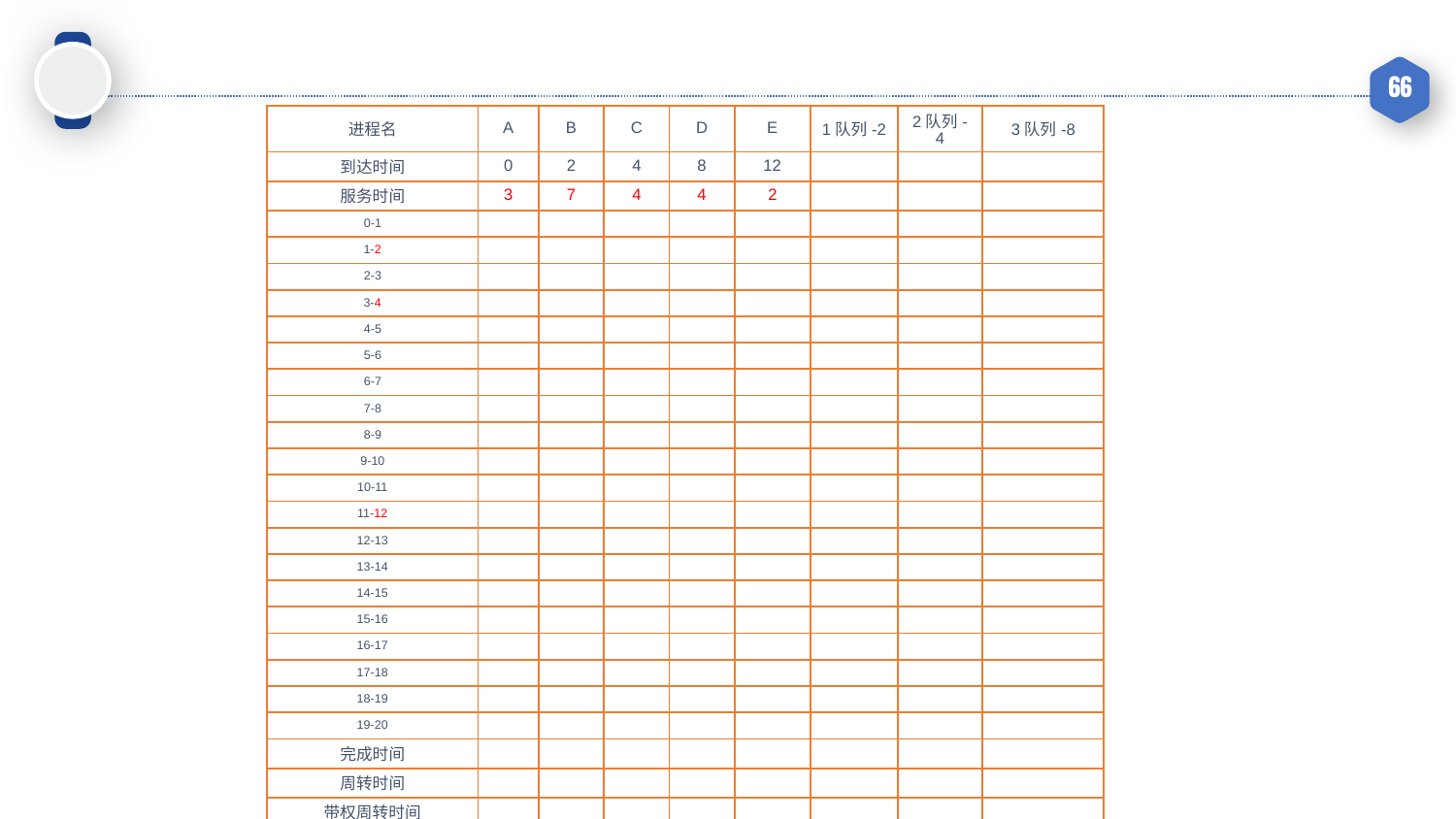

| 进程名 | A | B | C | D | E | 1队列-2 | 2队列-4 | 3队列-8 |
| --- | --- | --- | --- | --- | --- | --- | --- | --- |
| 到达时间 | 0 | 2 | 4 | 8 | 12 |  |  |  |
| 服务时间 | 3 | 7 | 4 | 4 | 2 |  |  |  |
| 0-1 |  |  |  |  |  |  |  |  |
| 1-2 |  |  |  |  |  |  |  |  |
| 2-3 |  |  |  |  |  |  |  |  |
| 3-4 |  |  |  |  |  |  |  |  |
| 4-5 |  |  |  |  |  |  |  |  |
| 5-6 |  |  |  |  |  |  |  |  |
| 6-7 |  |  |  |  |  |  |  |  |
| 7-8 |  |  |  |  |  |  |  |  |
| 8-9 |  |  |  |  |  |  |  |  |
| 9-10 |  |  |  |  |  |  |  |  |
| 10-11 |  |  |  |  |  |  |  |  |
| 11-12 |  |  |  |  |  |  |  |  |
| 12-13 |  |  |  |  |  |  |  |  |
| 13-14 |  |  |  |  |  |  |  |  |
| 14-15 |  |  |  |  |  |  |  |  |
| 15-16 |  |  |  |  |  |  |  |  |
| 16-17 |  |  |  |  |  |  |  |  |
| 17-18 |  |  |  |  |  |  |  |  |
| 18-19 |  |  |  |  |  |  |  |  |
| 19-20 |  |  |  |  |  |  |  |  |
| 完成时间 |  |  |  |  |  |  |  |  |
| 周转时间 |  |  |  |  |  |  |  |  |
| 带权周转时间 |  |  |  |  |  |  |  |  |